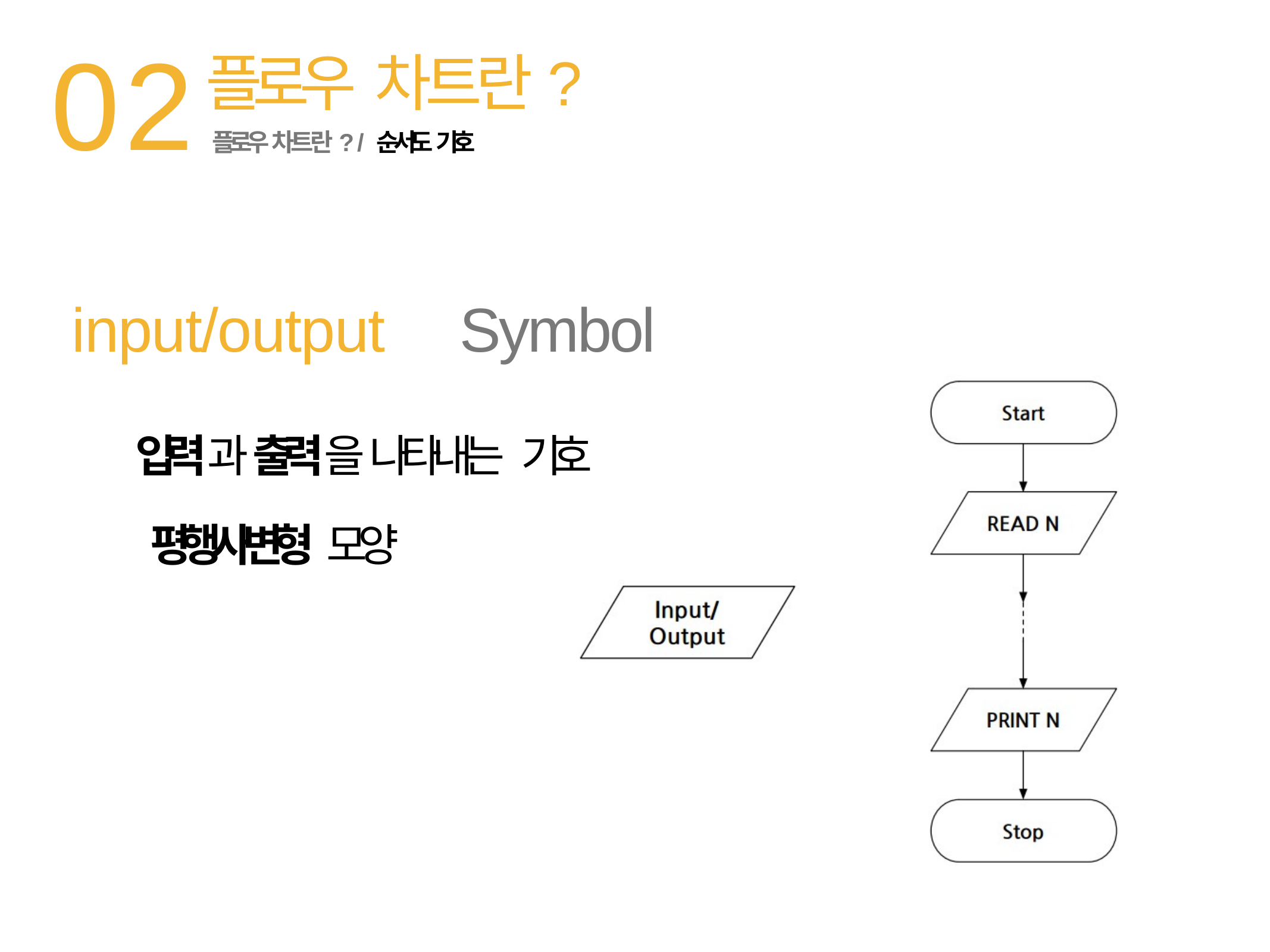

02
# 플로우 차트란?
플로우  차트란? / 순서도  기호
input/output	Symbol

입력과  출력을  나타내는  기호
평행사변형 모양